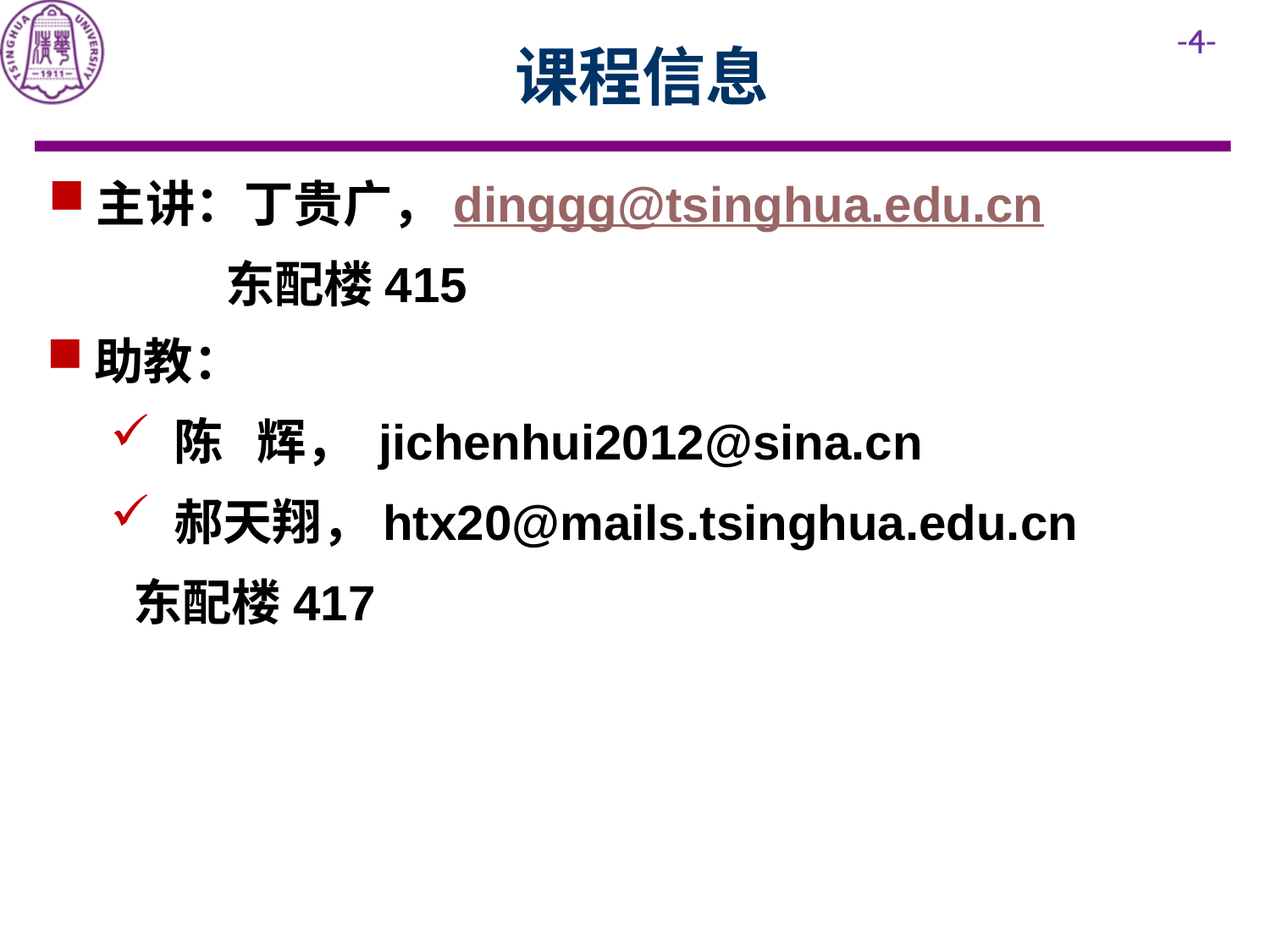

# 课程信息
主讲：丁贵广，dinggg@tsinghua.edu.cn
         东配楼415

助教：
陈   辉， jichenhui2012@sina.cn
郝天翔，htx20@mails.tsinghua.edu.cn
 东配楼417